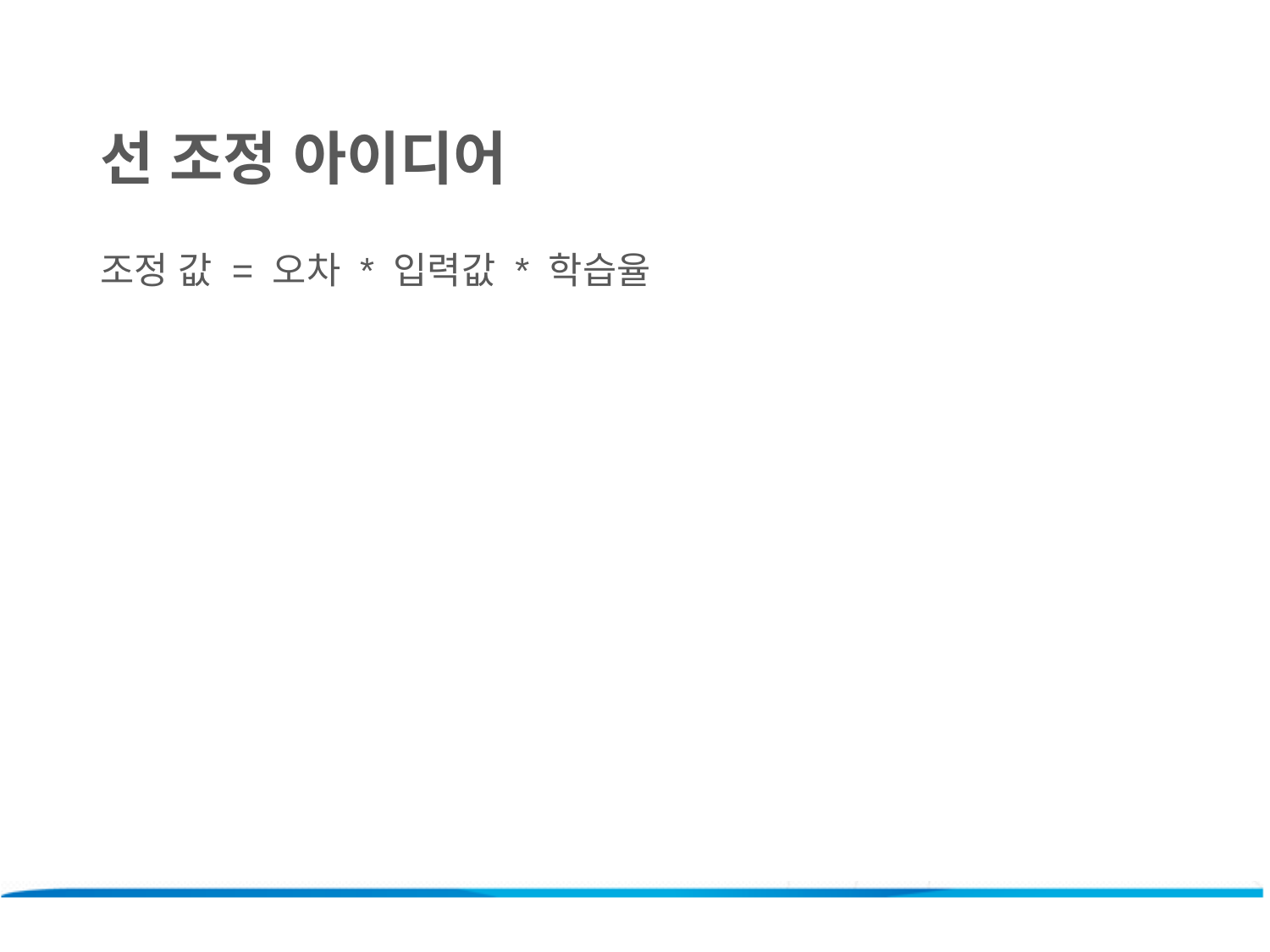

선 조정 아이디어
조정 값 = 오차 * 입력값 * 학습율